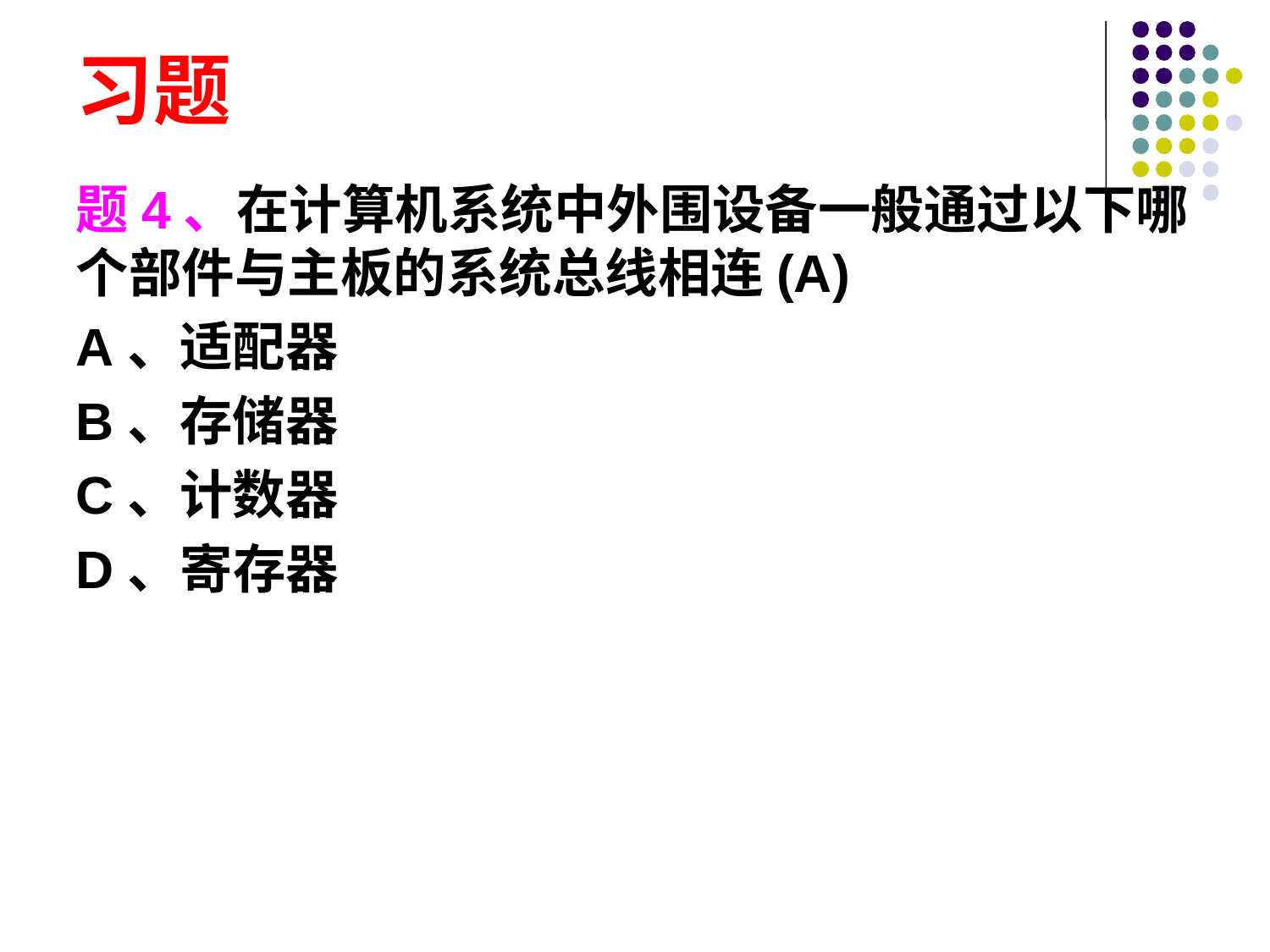

# 习题
题4、在计算机系统中外围设备一般通过以下哪个部件与主板的系统总线相连(A)
A、适配器
B、存储器
C、计数器
D、寄存器